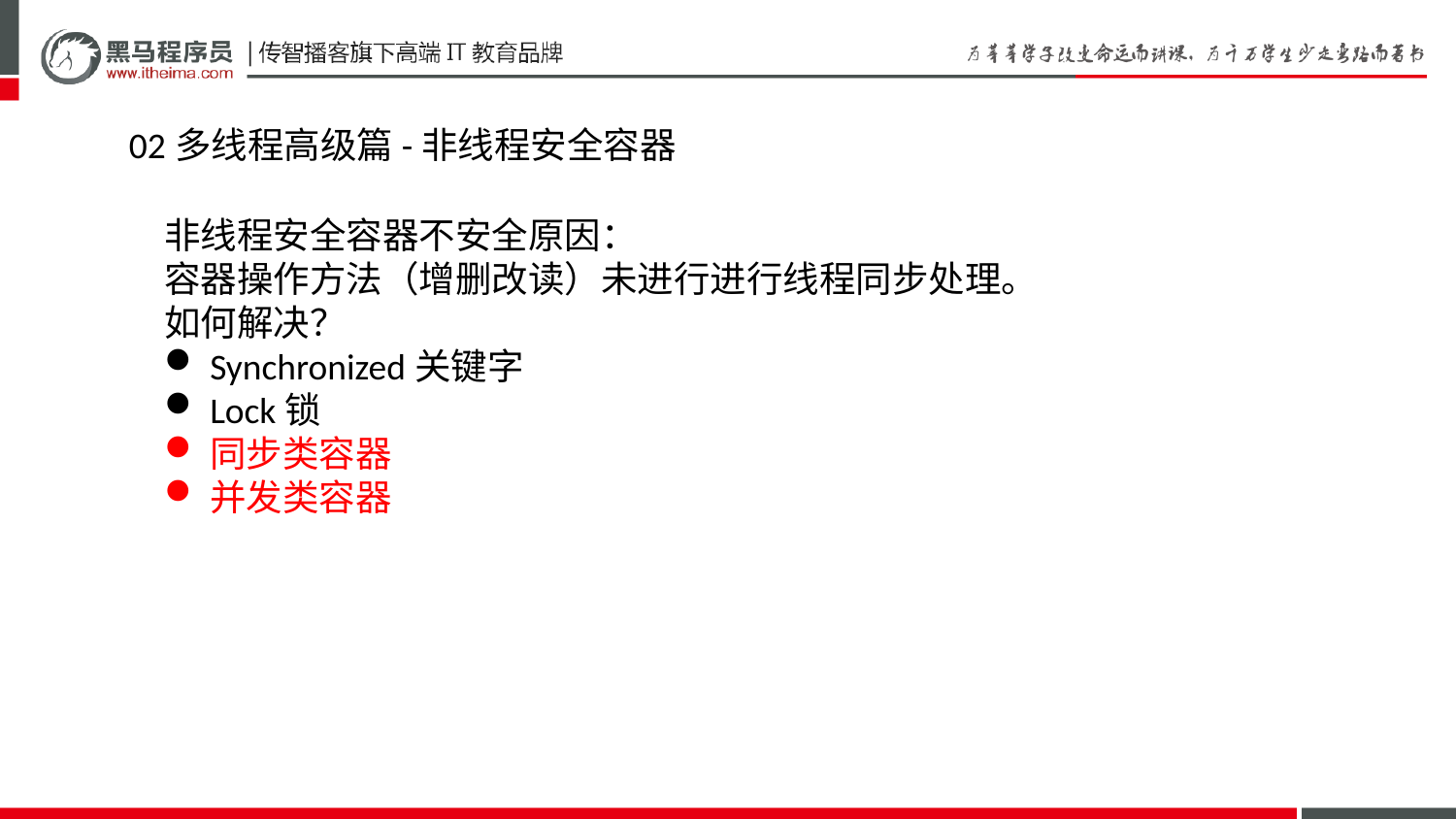

02多线程高级篇-非线程安全容器
非线程安全容器不安全原因：
容器操作方法（增删改读）未进行进行线程同步处理。
如何解决？
Synchronized关键字
Lock锁
同步类容器
并发类容器